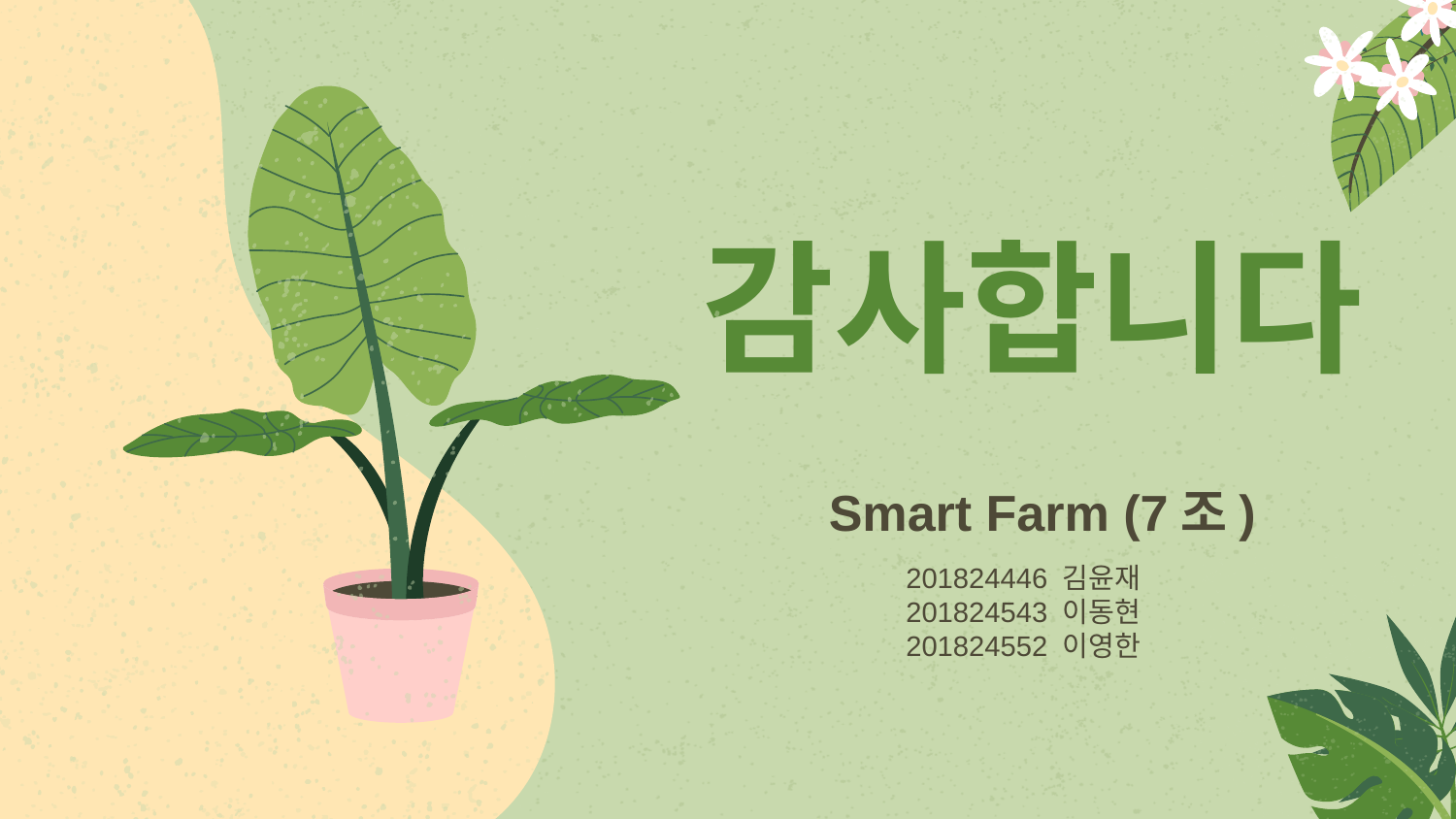

# 감사합니다
Smart Farm (7조)

201824446 김윤재
201824543 이동현
201824552 이영한